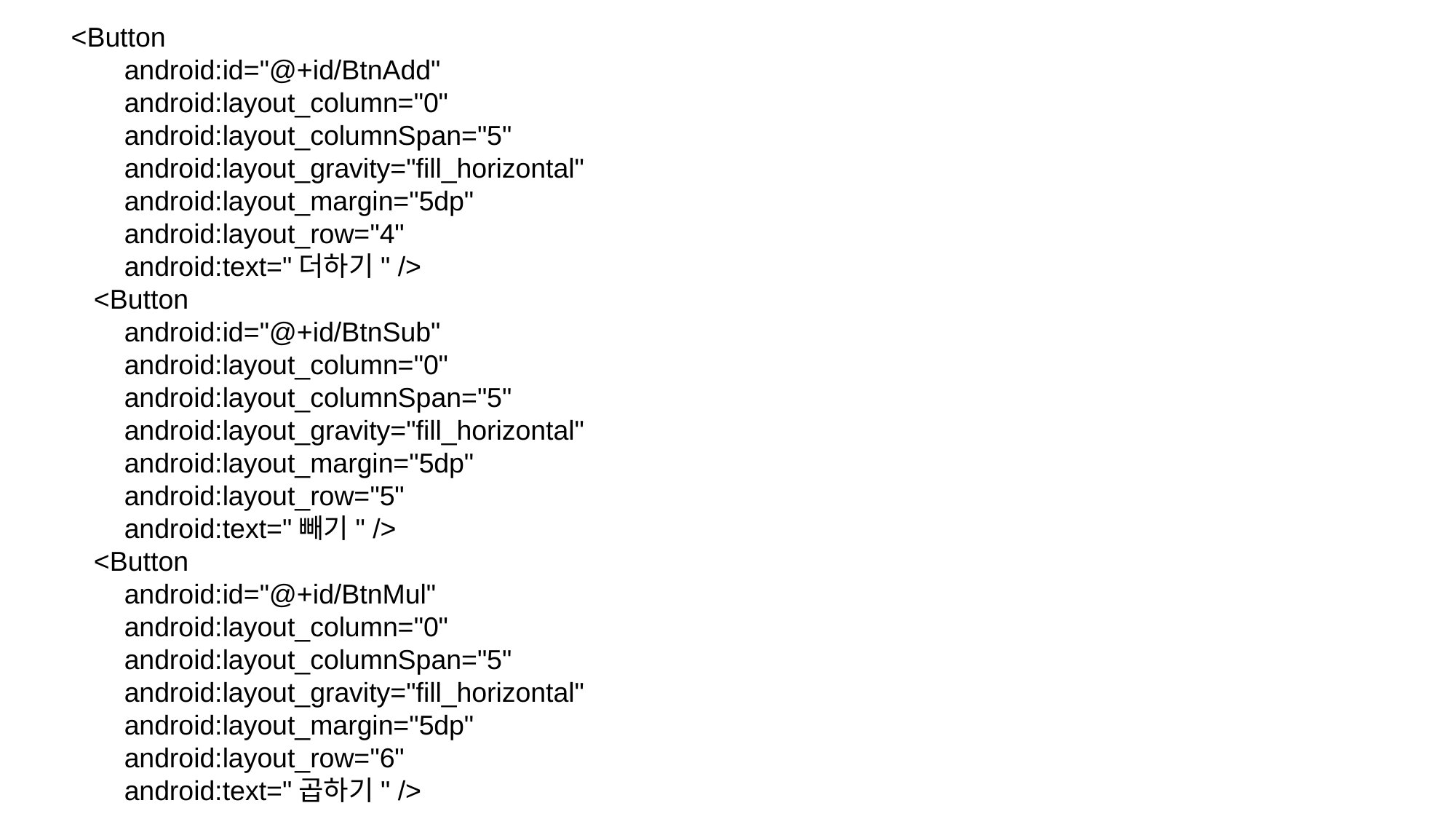

<Button
        android:id="@+id/BtnAdd"
        android:layout_column="0"
        android:layout_columnSpan="5"
        android:layout_gravity="fill_horizontal"
        android:layout_margin="5dp"
        android:layout_row="4"
        android:text="더하기" />
    <Button
        android:id="@+id/BtnSub"
        android:layout_column="0"
        android:layout_columnSpan="5"
        android:layout_gravity="fill_horizontal"
        android:layout_margin="5dp"
        android:layout_row="5"
        android:text="빼기" />
    <Button
        android:id="@+id/BtnMul"
        android:layout_column="0"
        android:layout_columnSpan="5"
        android:layout_gravity="fill_horizontal"
        android:layout_margin="5dp"
        android:layout_row="6"
        android:text="곱하기" />